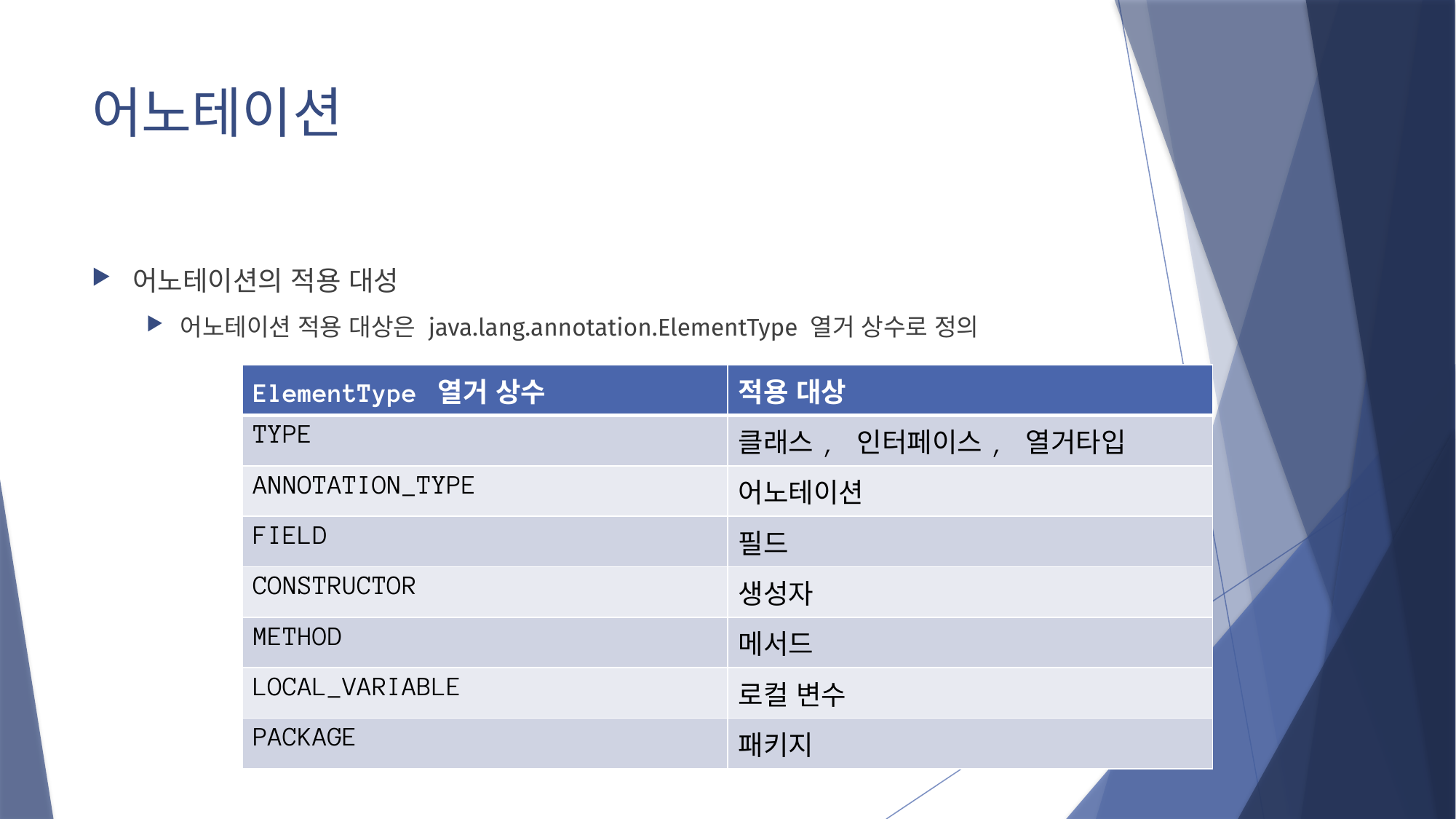

# 어노테이션
어노테이션의 적용 대성
어노테이션 적용 대상은 java.lang.annotation.ElementType 열거 상수로 정의

| ElementType 열거 상수 | 적용 대상 |
| --- | --- |
| TYPE | 클래스, 인터페이스, 열거타입 |
| ANNOTATION\_TYPE | 어노테이션 |
| FIELD | 필드 |
| CONSTRUCTOR | 생성자 |
| METHOD | 메서드 |
| LOCAL\_VARIABLE | 로컬 변수 |
| PACKAGE | 패키지 |